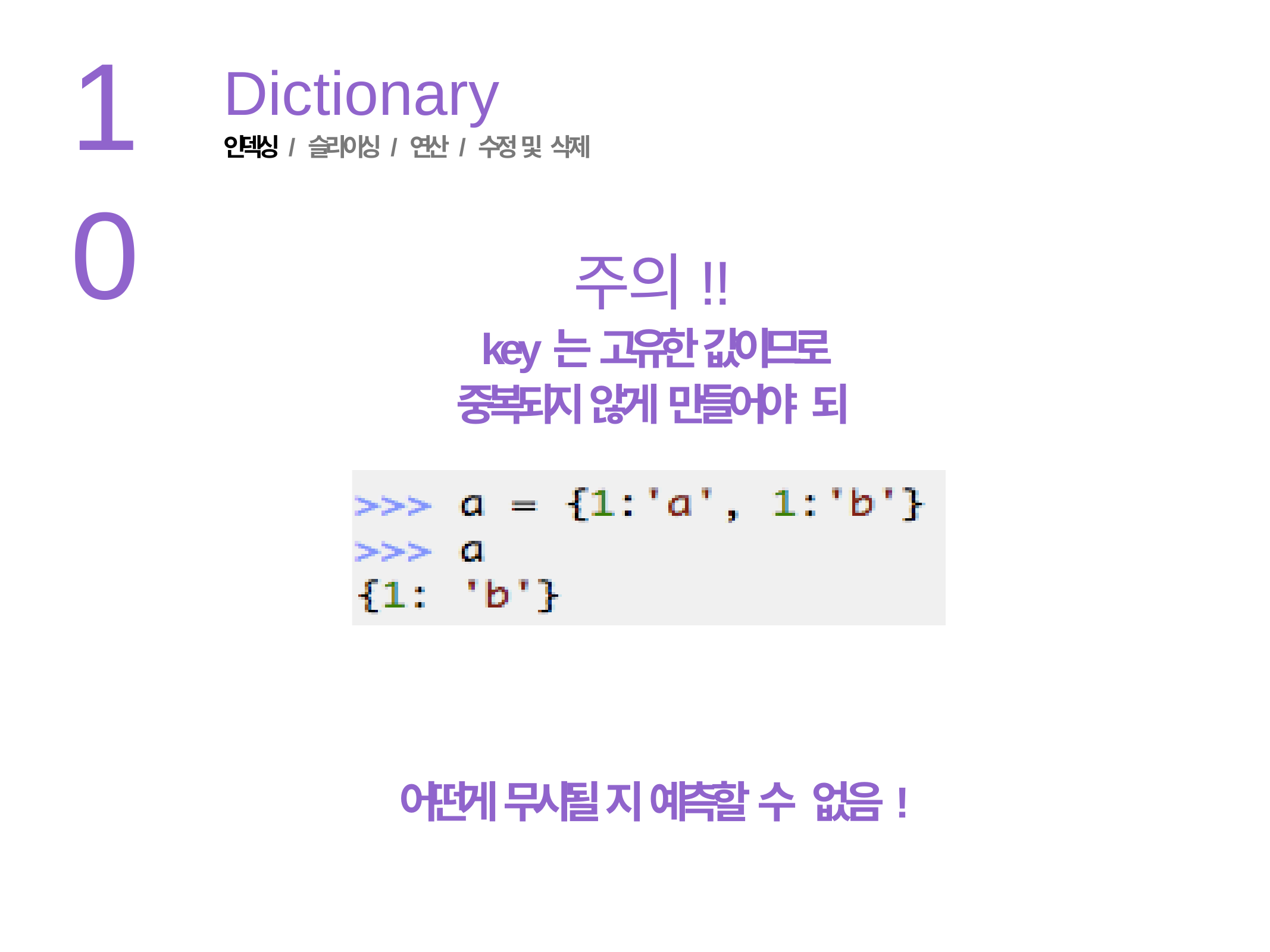

10
# Dictionary
인덱싱  / 슬라이싱  / 연산  / 수정  및 삭제
주의!!
key는 고유한 값이므로  중복되지  않게  만들어야 되

어떤게  무시될  지   예측할  수  없음!